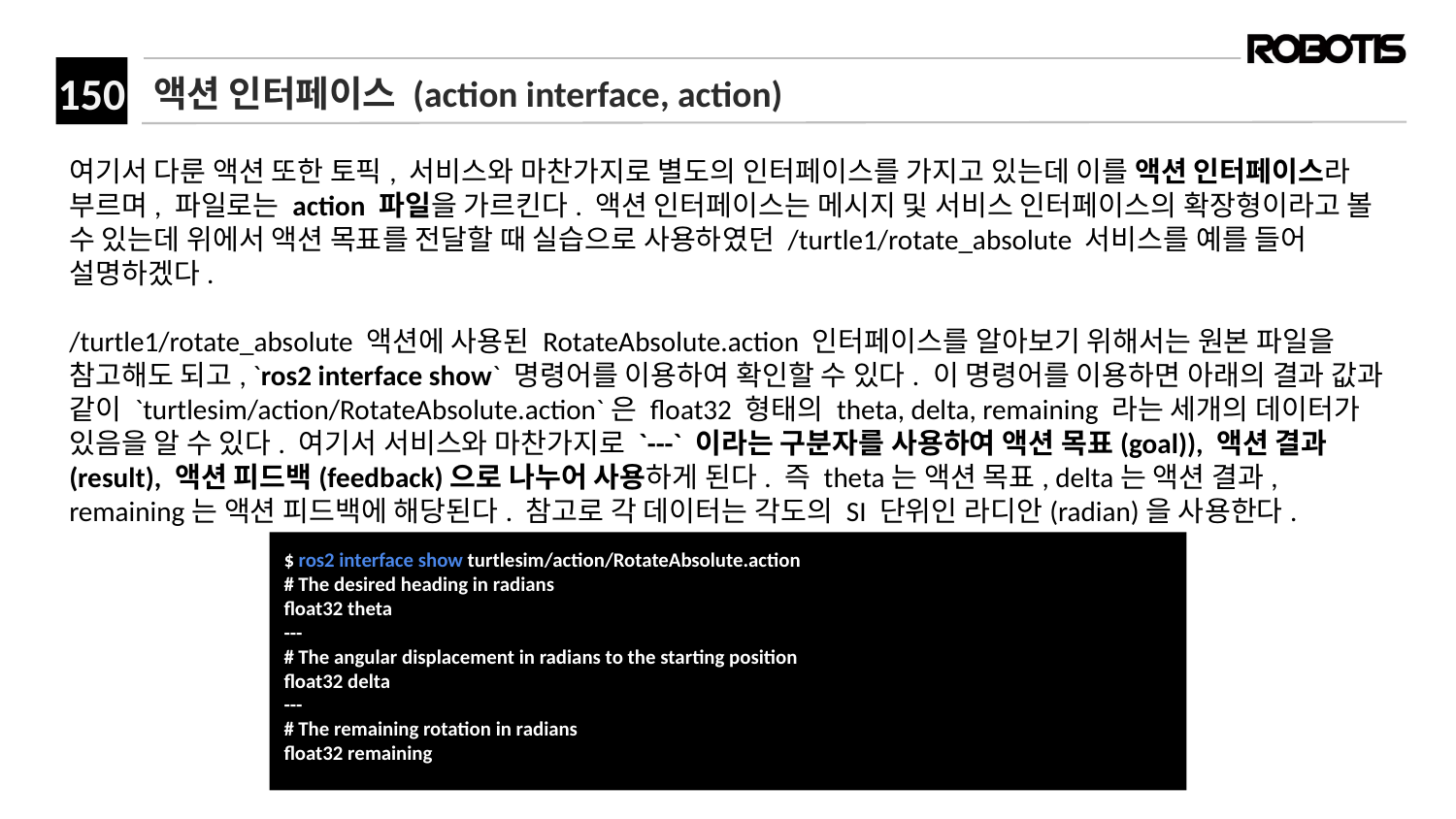

# 액션 인터페이스 (action interface, action)
여기서 다룬 액션 또한 토픽, 서비스와 마찬가지로 별도의 인터페이스를 가지고 있는데 이를 액션 인터페이스라 부르며, 파일로는 action 파일을 가르킨다. 액션 인터페이스는 메시지 및 서비스 인터페이스의 확장형이라고 볼 수 있는데 위에서 액션 목표를 전달할 때 실습으로 사용하였던 /turtle1/rotate_absolute 서비스를 예를 들어 설명하겠다.

/turtle1/rotate_absolute 액션에 사용된 RotateAbsolute.action 인터페이스를 알아보기 위해서는 원본 파일을 참고해도 되고, `ros2 interface show` 명령어를 이용하여 확인할 수 있다. 이 명령어를 이용하면 아래의 결과 값과 같이 `turtlesim/action/RotateAbsolute.action`은 float32 형태의 theta, delta, remaining 라는 세개의 데이터가 있음을 알 수 있다. 여기서 서비스와 마찬가지로 `---` 이라는 구분자를 사용하여 액션 목표(goal)), 액션 결과(result), 액션 피드백(feedback)으로 나누어 사용하게 된다. 즉 theta는 액션 목표, delta는 액션 결과, remaining는 액션 피드백에 해당된다. 참고로 각 데이터는 각도의 SI 단위인 라디안(radian)을 사용한다.

$ ros2 interface show turtlesim/action/RotateAbsolute.action
# The desired heading in radians
float32 theta
---
# The angular displacement in radians to the starting position
float32 delta
---
# The remaining rotation in radians
float32 remaining﻿